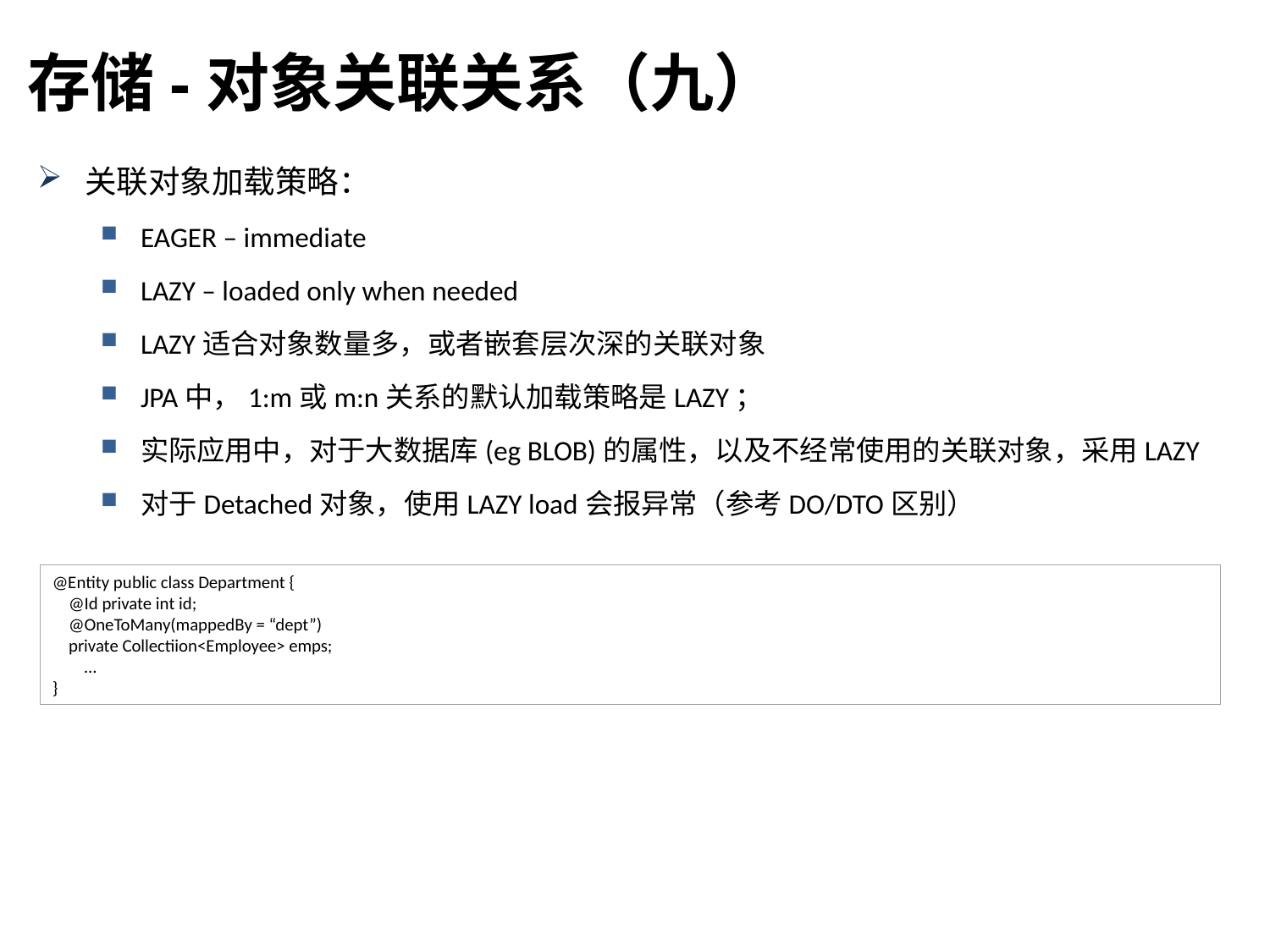

存储-对象关联关系（九）
关联对象加载策略：
EAGER – immediate
LAZY – loaded only when needed
LAZY适合对象数量多，或者嵌套层次深的关联对象
JPA中，1:m或m:n关系的默认加载策略是LAZY；
实际应用中，对于大数据库(eg BLOB)的属性，以及不经常使用的关联对象，采用LAZY
对于Detached对象，使用LAZY load会报异常（参考DO/DTO区别）
@Entity public class Department {
    @Id private int id;
    @OneToMany(mappedBy = “dept”)
    private Collectiion<Employee> emps;
        …
}